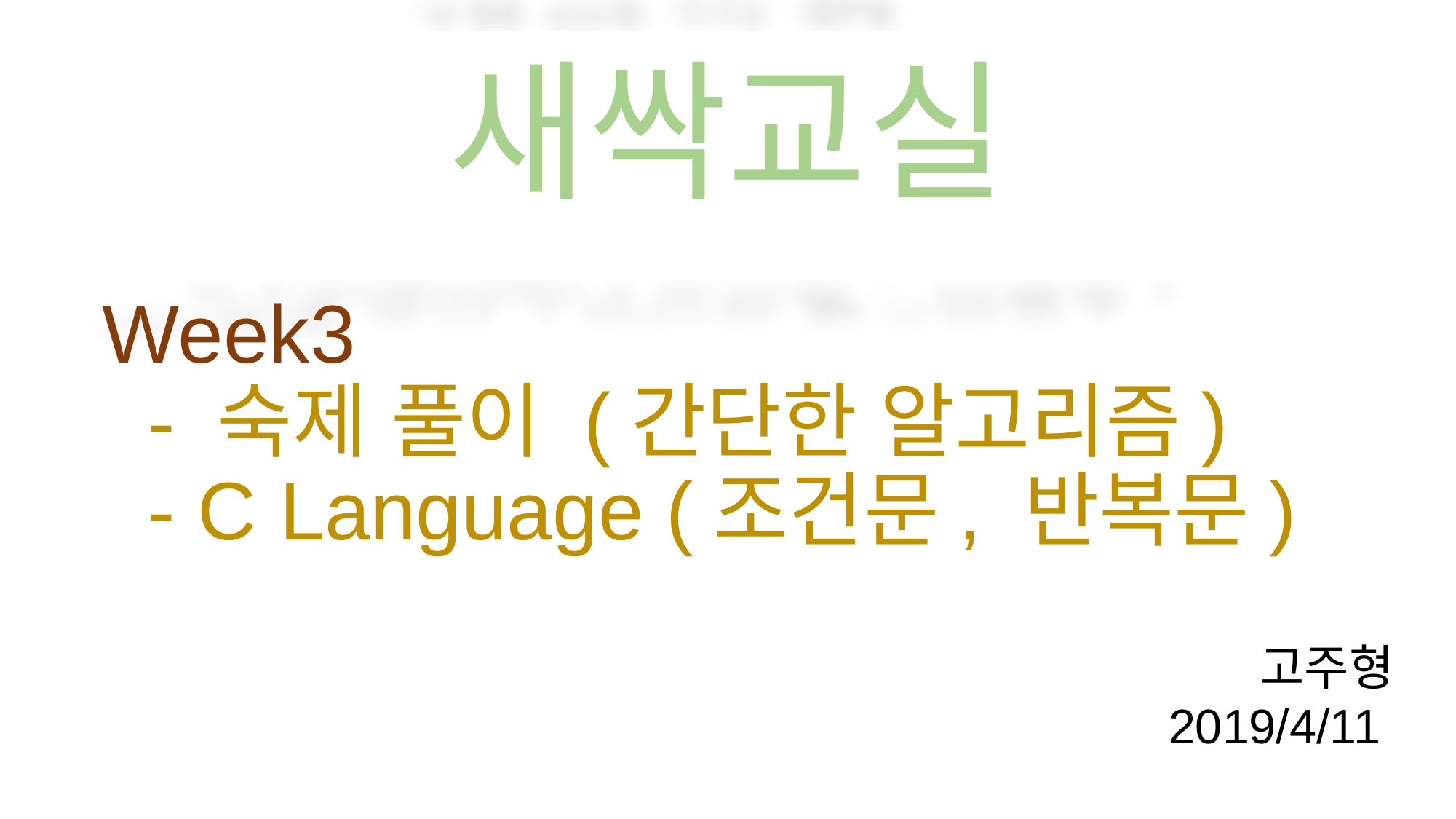

# 새싹교실
Week3
  - 숙제 풀이 (간단한 알고리즘)
  - C Language (조건문, 반복문)
고주형
2019/4/11